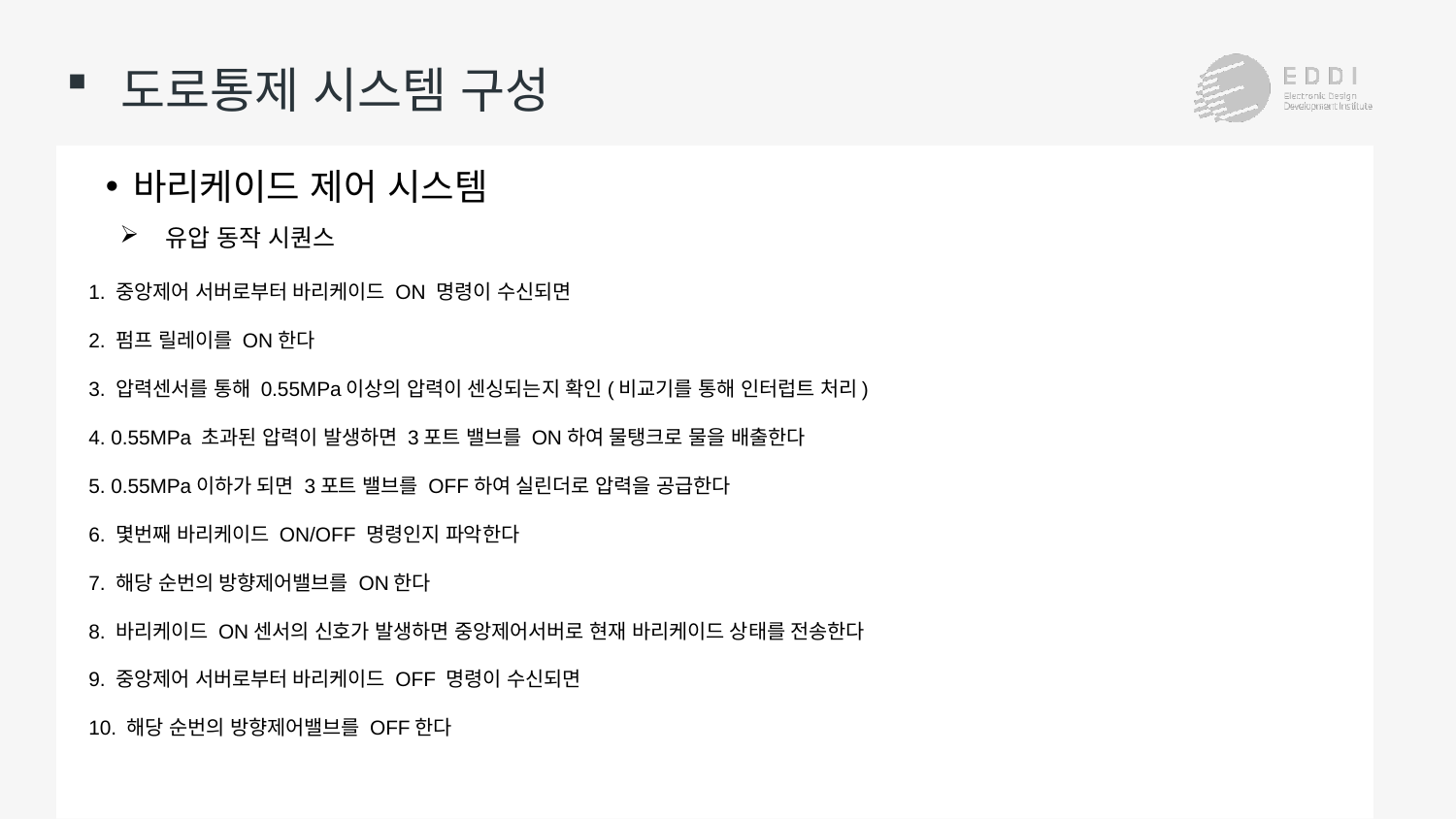

# 도로통제 시스템 구성
바리케이드 제어 시스템
유압 동작 시퀀스
1. 중앙제어 서버로부터 바리케이드 ON 명령이 수신되면
2. 펌프 릴레이를 ON한다
3. 압력센서를 통해 0.55MPa이상의 압력이 센싱되는지 확인(비교기를 통해 인터럽트 처리)
4. 0.55MPa 초과된 압력이 발생하면 3포트 밸브를 ON하여 물탱크로 물을 배출한다
5. 0.55MPa이하가 되면 3포트 밸브를 OFF하여 실린더로 압력을 공급한다
6. 몇번째 바리케이드 ON/OFF 명령인지 파악한다
7. 해당 순번의 방향제어밸브를 ON한다
8. 바리케이드 ON센서의 신호가 발생하면 중앙제어서버로 현재 바리케이드 상태를 전송한다
9. 중앙제어 서버로부터 바리케이드 OFF 명령이 수신되면
10. 해당 순번의 방향제어밸브를 OFF한다